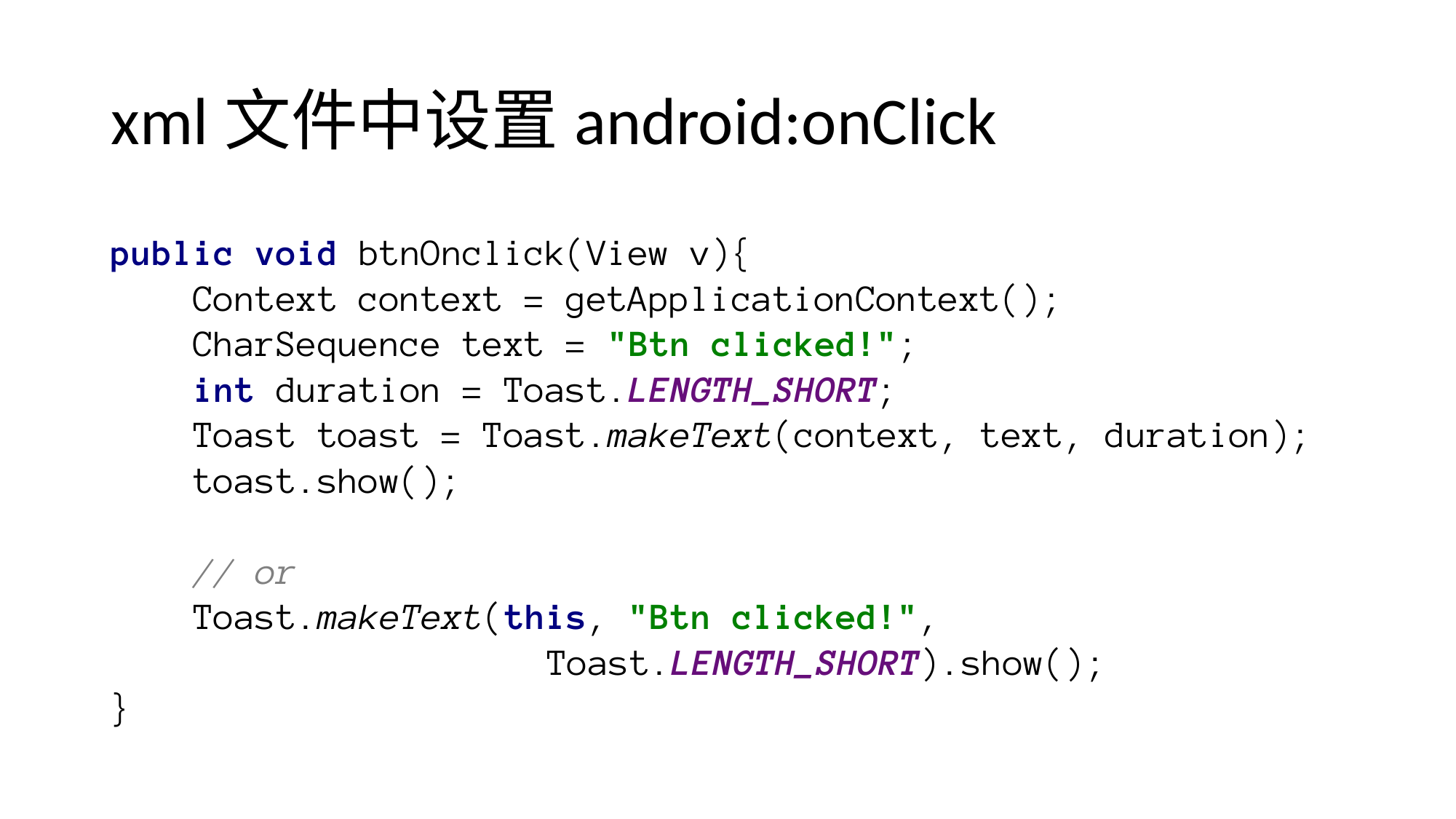

# xml文件中设置android:onClick
public void btnOnclick(View v){
    Context context = getApplicationContext();
    CharSequence text = "Btn clicked!";
    int duration = Toast.LENGTH_SHORT;
    Toast toast = Toast.makeText(context, text, duration);
    toast.show();
    // or
    Toast.makeText(this, "Btn clicked!",
				Toast.LENGTH_SHORT).show();
}